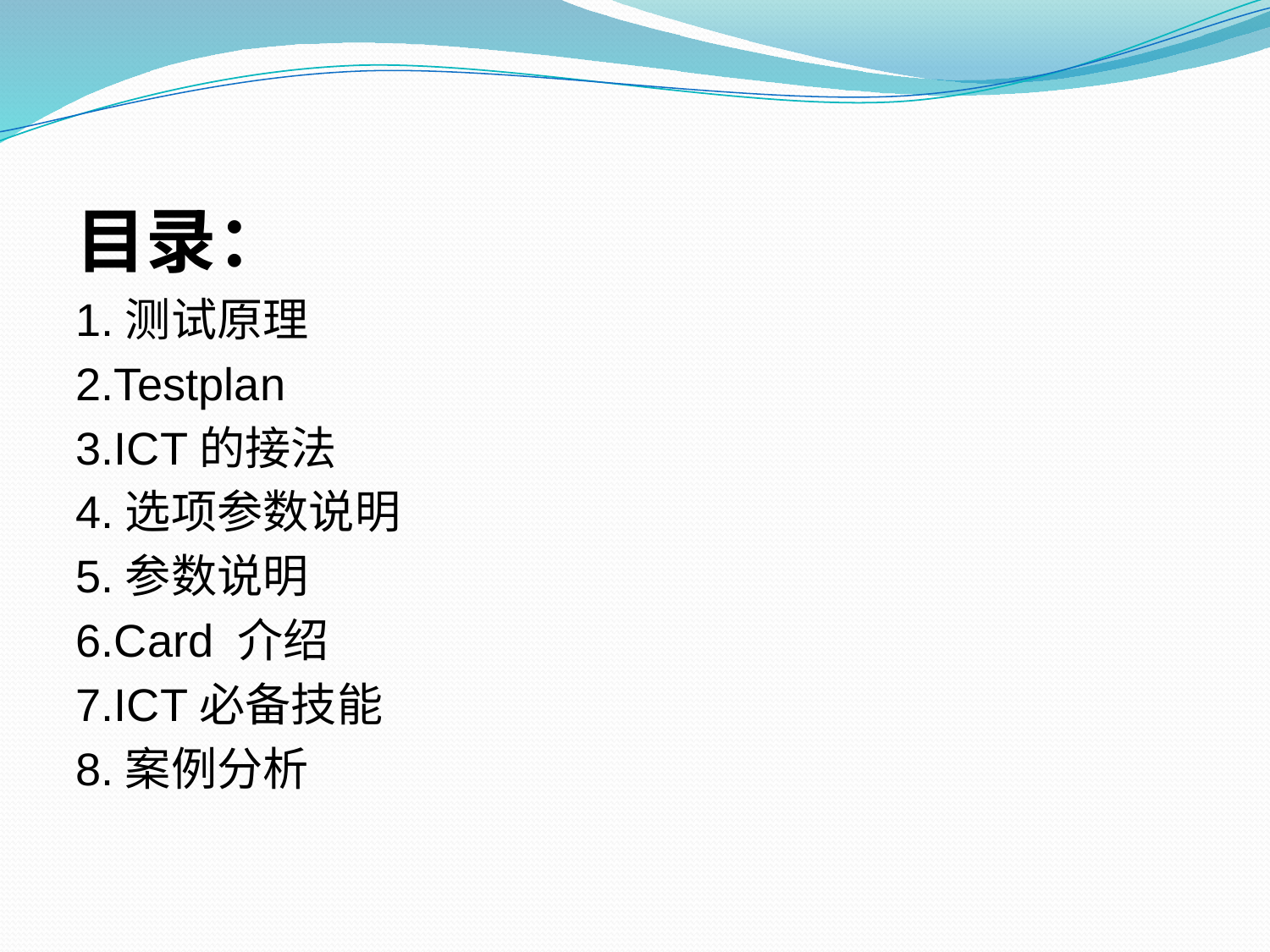

目录：
1.测试原理
2.Testplan
3.ICT的接法
4.选项参数说明
5.参数说明
6.Card 介绍
7.ICT必备技能
8.案例分析